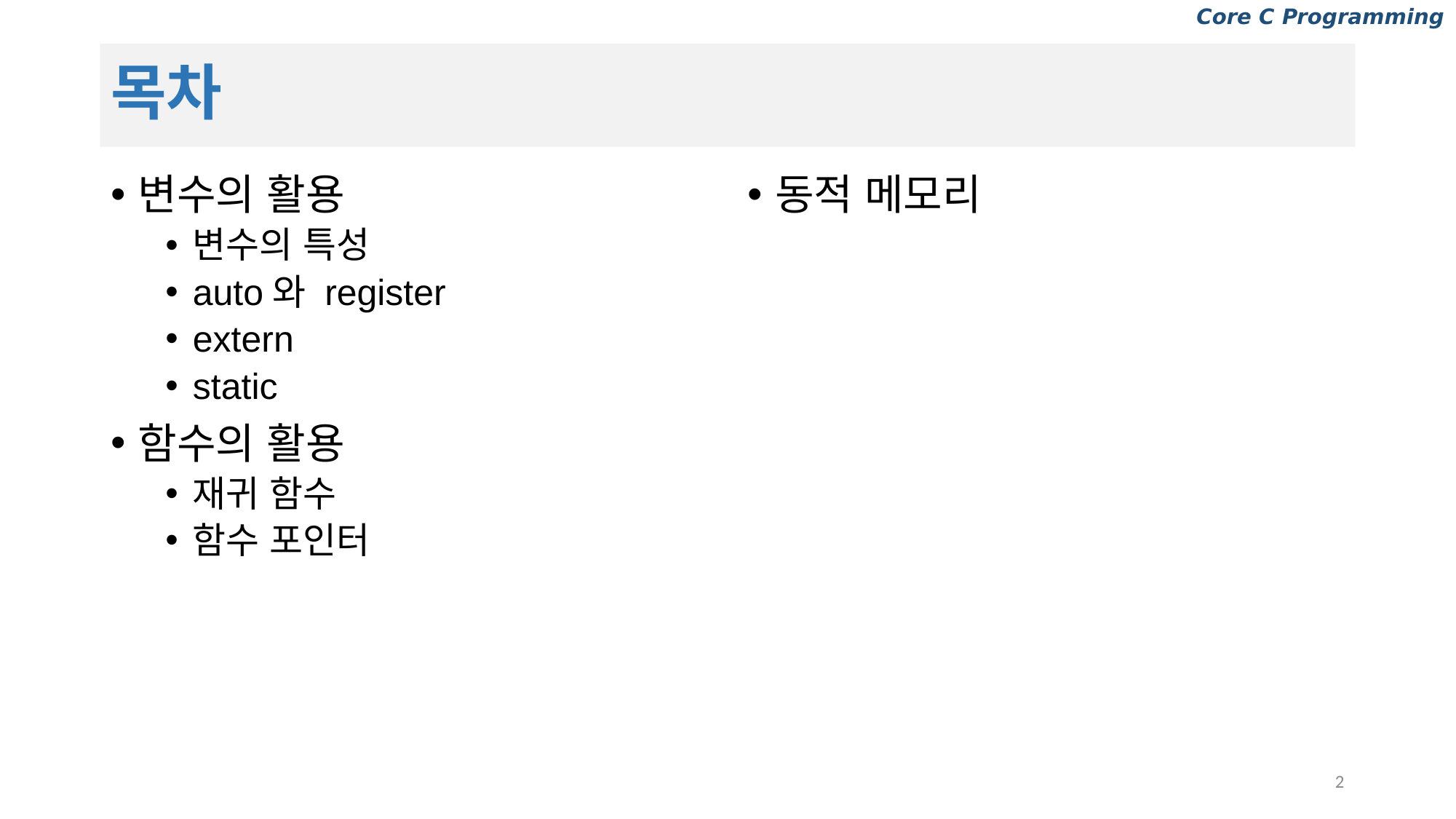

# 목차
변수의 활용
변수의 특성
auto와 register
extern
static
함수의 활용
재귀 함수
함수 포인터

동적 메모리

2